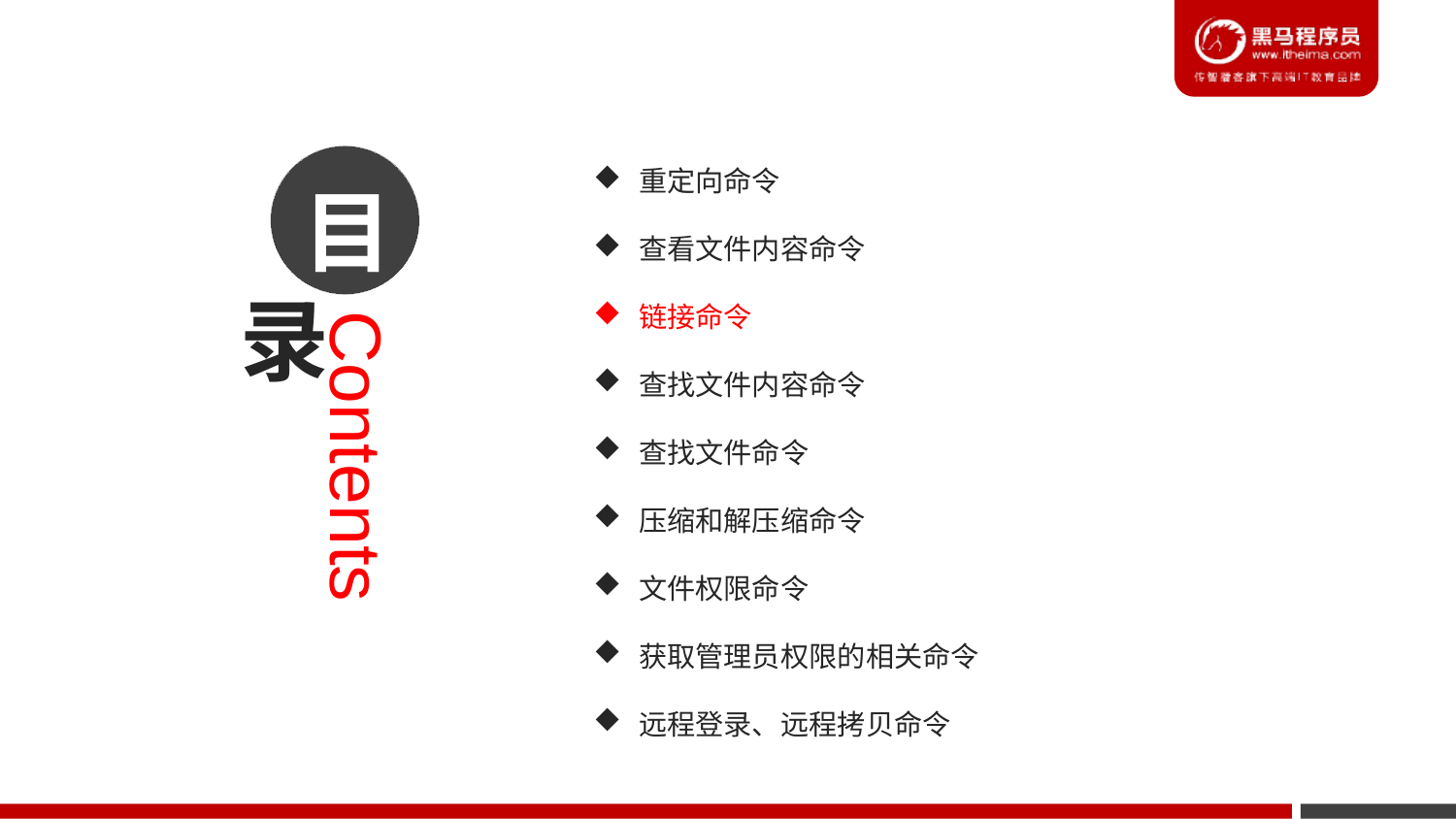

重定向命令
查看文件内容命令
链接命令
查找文件内容命令
查找文件命令
压缩和解压缩命令
文件权限命令
获取管理员权限的相关命令
远程登录、远程拷贝命令
目
录
Contents